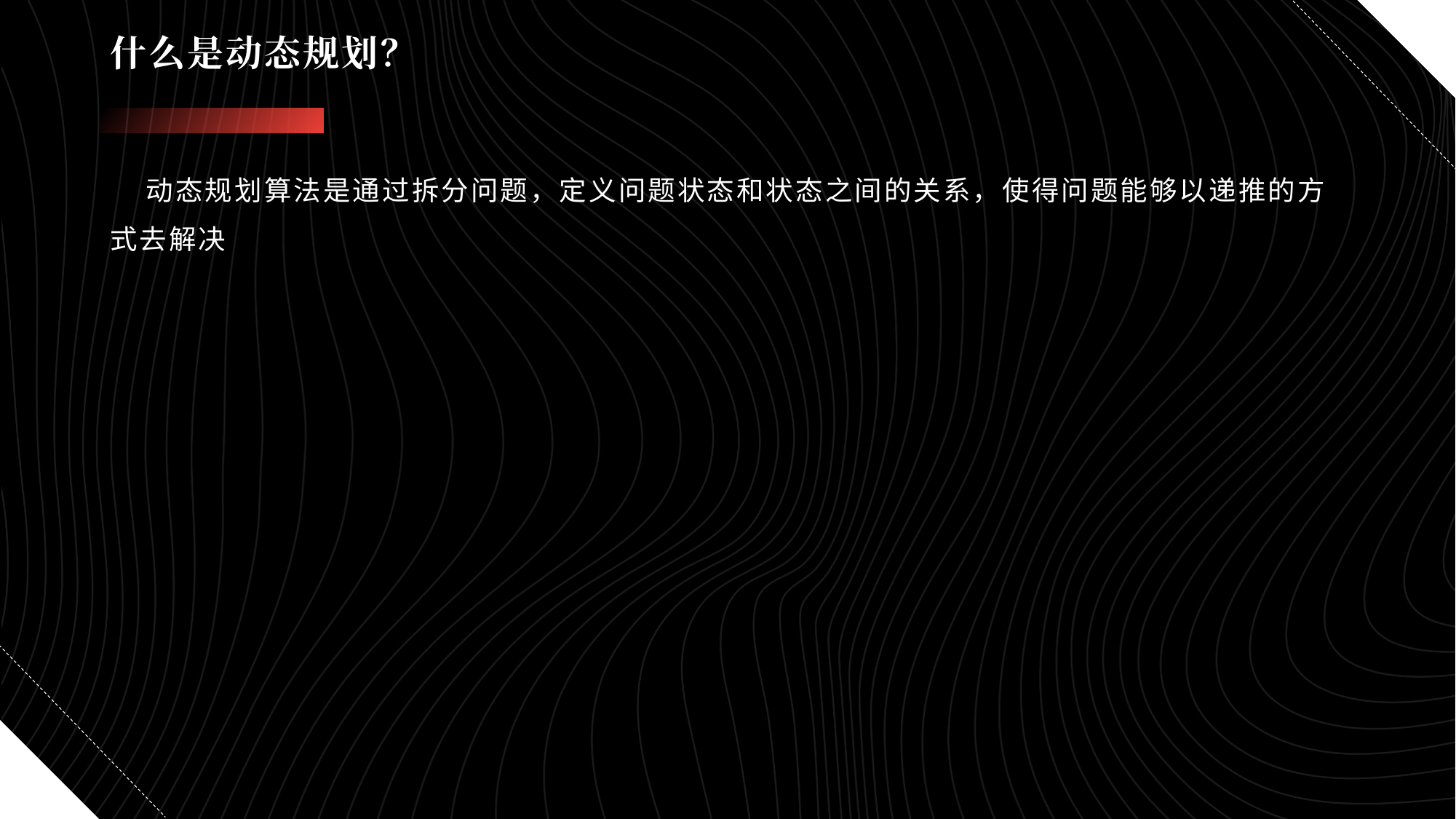

# 什么是动态规划？
 动态规划算法是通过拆分问题，定义问题状态和状态之间的关系，使得问题能够以递推的方式去解决